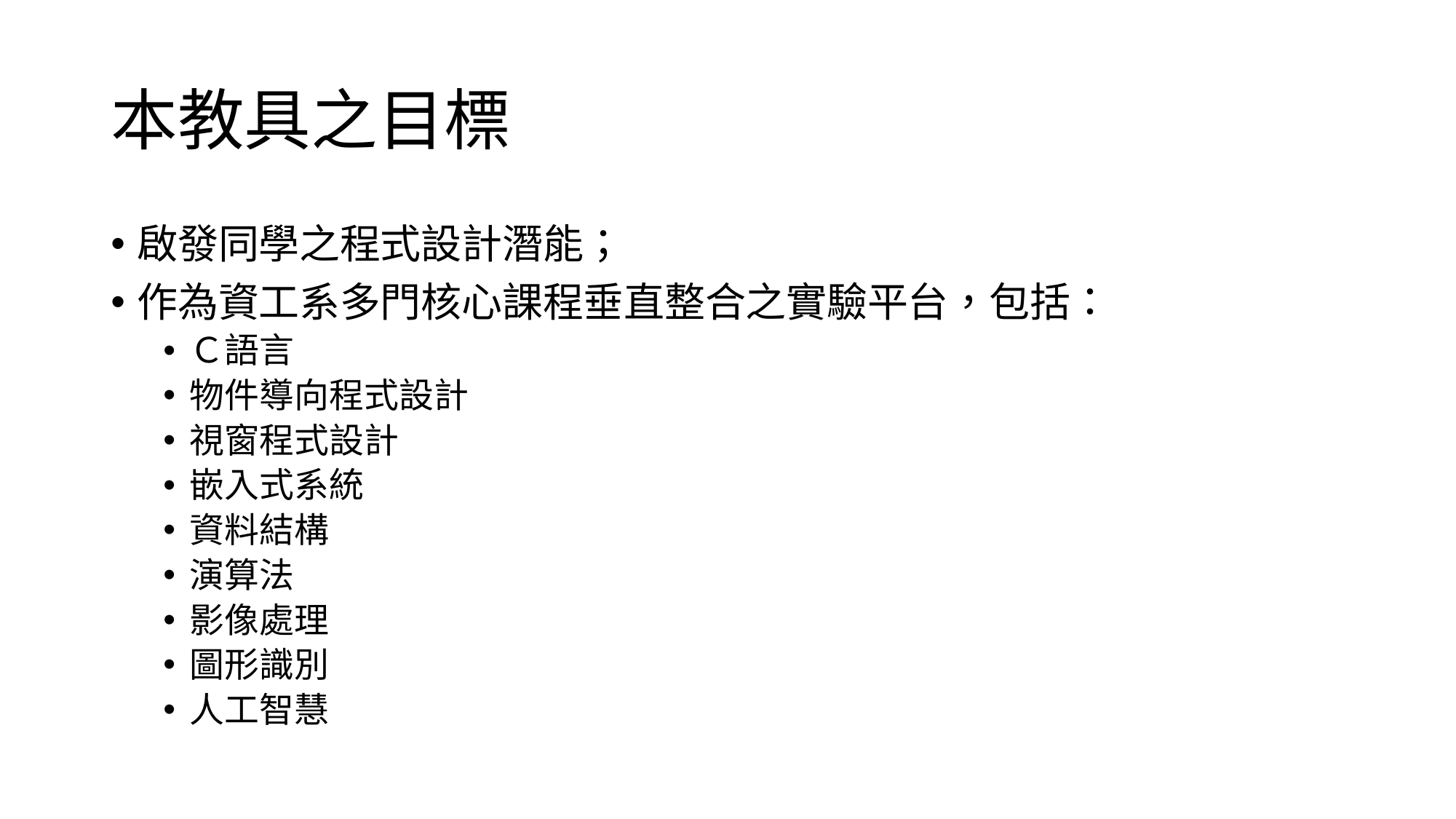

# 本教具之目標
啟發同學之程式設計潛能；
作為資工系多門核心課程垂直整合之實驗平台，包括：
Ｃ語言
物件導向程式設計
視窗程式設計
嵌入式系統
資料結構
演算法
影像處理
圖形識別
人工智慧